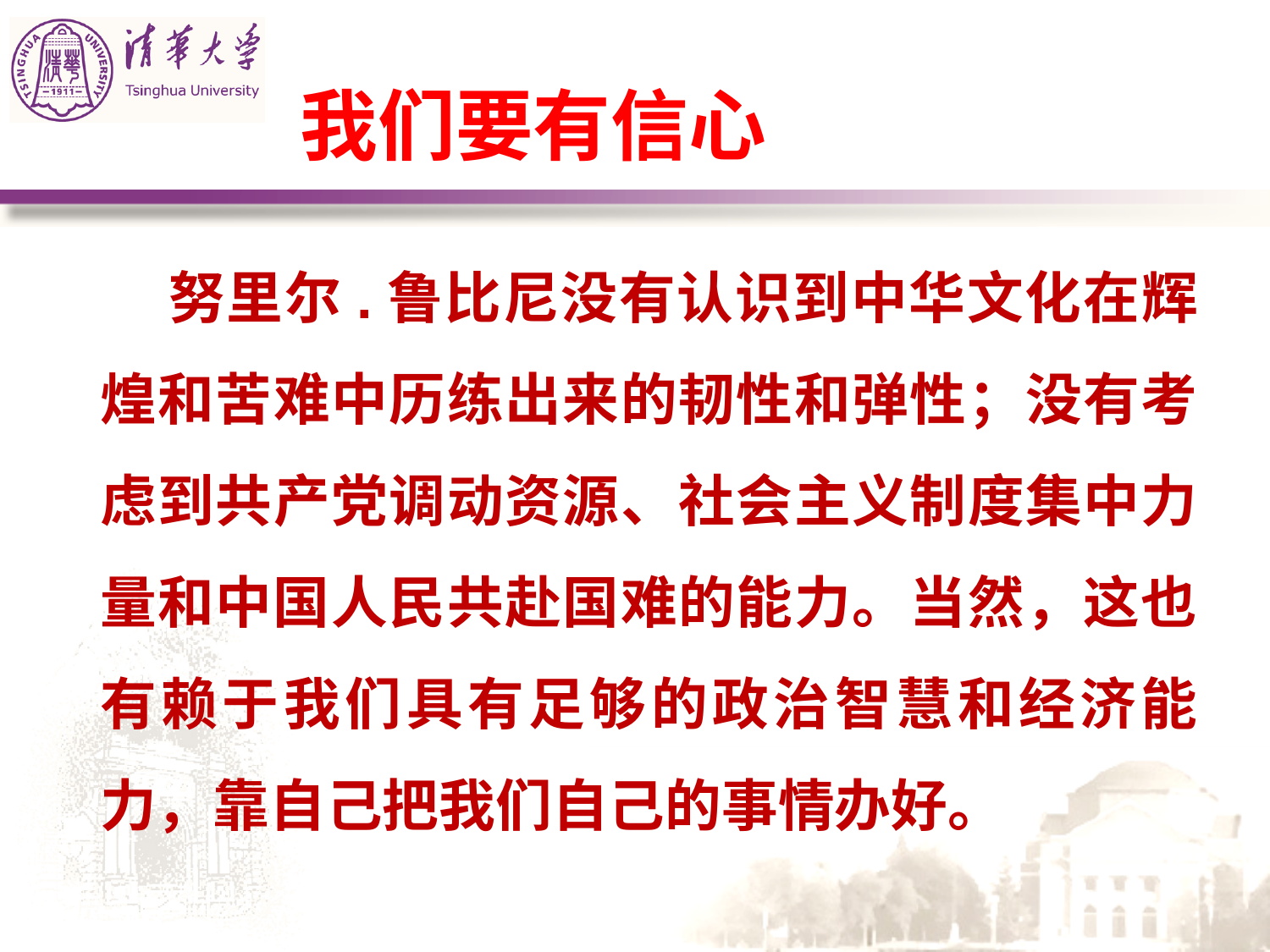

# 我们要有信心
       努里尔.鲁比尼没有认识到中华文化在辉煌和苦难中历练出来的韧性和弹性；没有考虑到共产党调动资源、社会主义制度集中力量和中国人民共赴国难的能力。当然，这也有赖于我们具有足够的政治智慧和经济能力，靠自己把我们自己的事情办好。